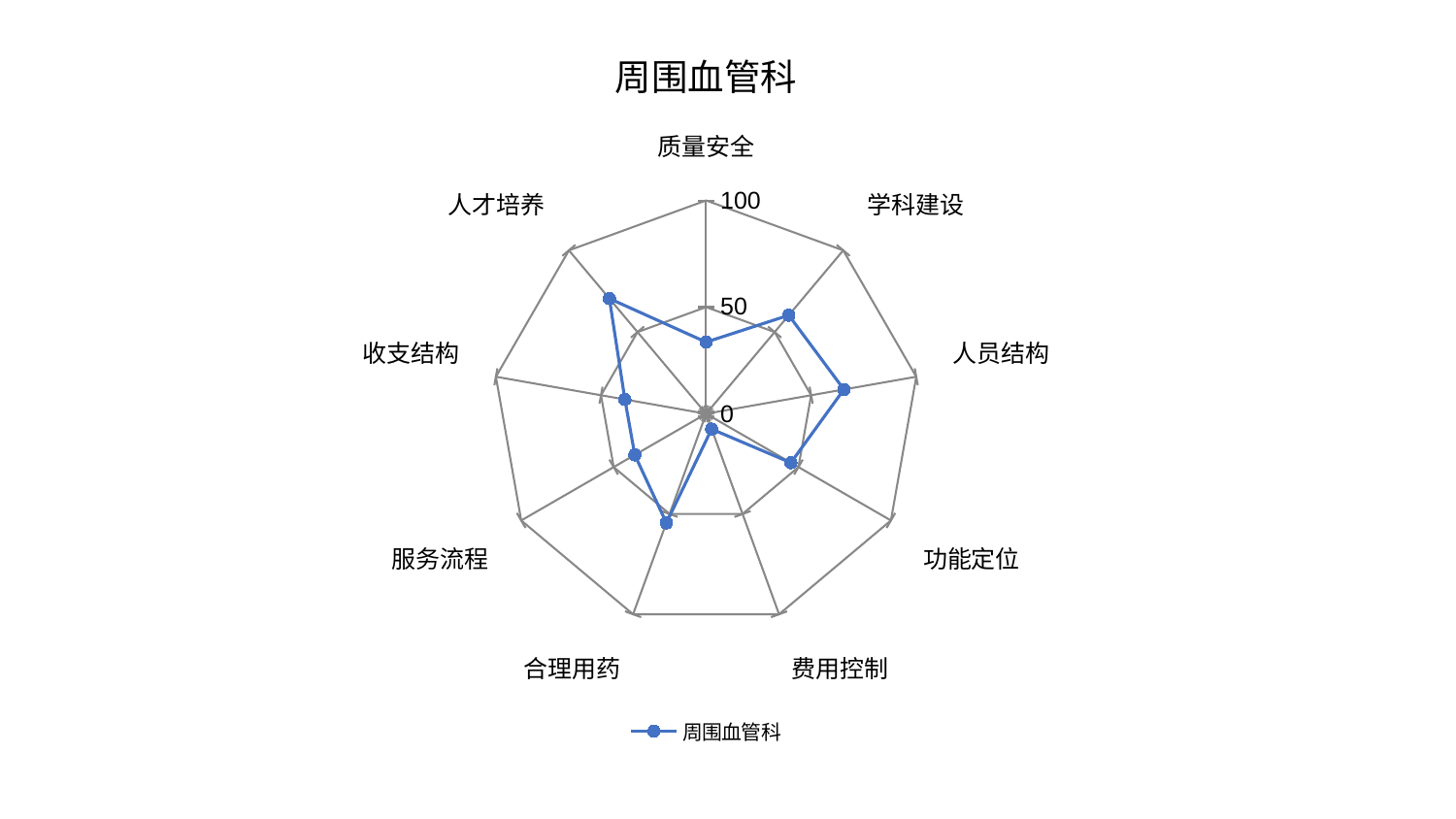

### Chart: 周围血管科

| Category | 周围血管科 |
|---|---|
| 质量安全 | 33.5991522302423 |
| 学科建设 | 60.28733355771378 |
| 人员结构 | 65.57949100542523 |
| 功能定位 | 45.905050964992334 |
| 费用控制 | 7.648178871714931 |
| 合理用药 | 54.43335165686502 |
| 服务流程 | 38.56304976784905 |
| 收支结构 | 38.631995136416805 |
| 人才培养 | 70.49435291444117 |
168